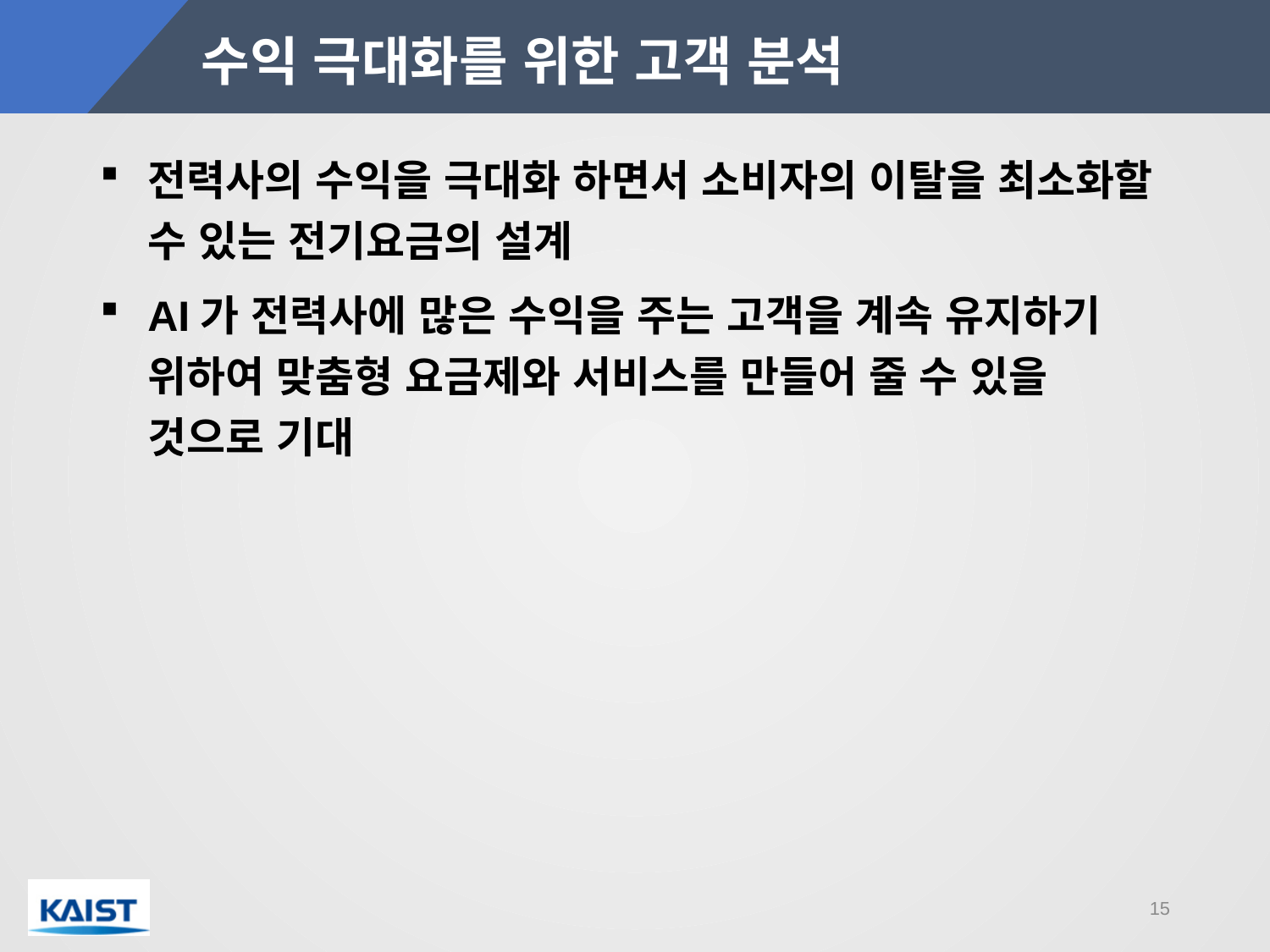

# 수익 극대화를 위한 고객 분석
전력사의 수익을 극대화 하면서 소비자의 이탈을 최소화할 수 있는 전기요금의 설계
AI가 전력사에 많은 수익을 주는 고객을 계속 유지하기 위하여 맞춤형 요금제와 서비스를 만들어 줄 수 있을 것으로 기대

15